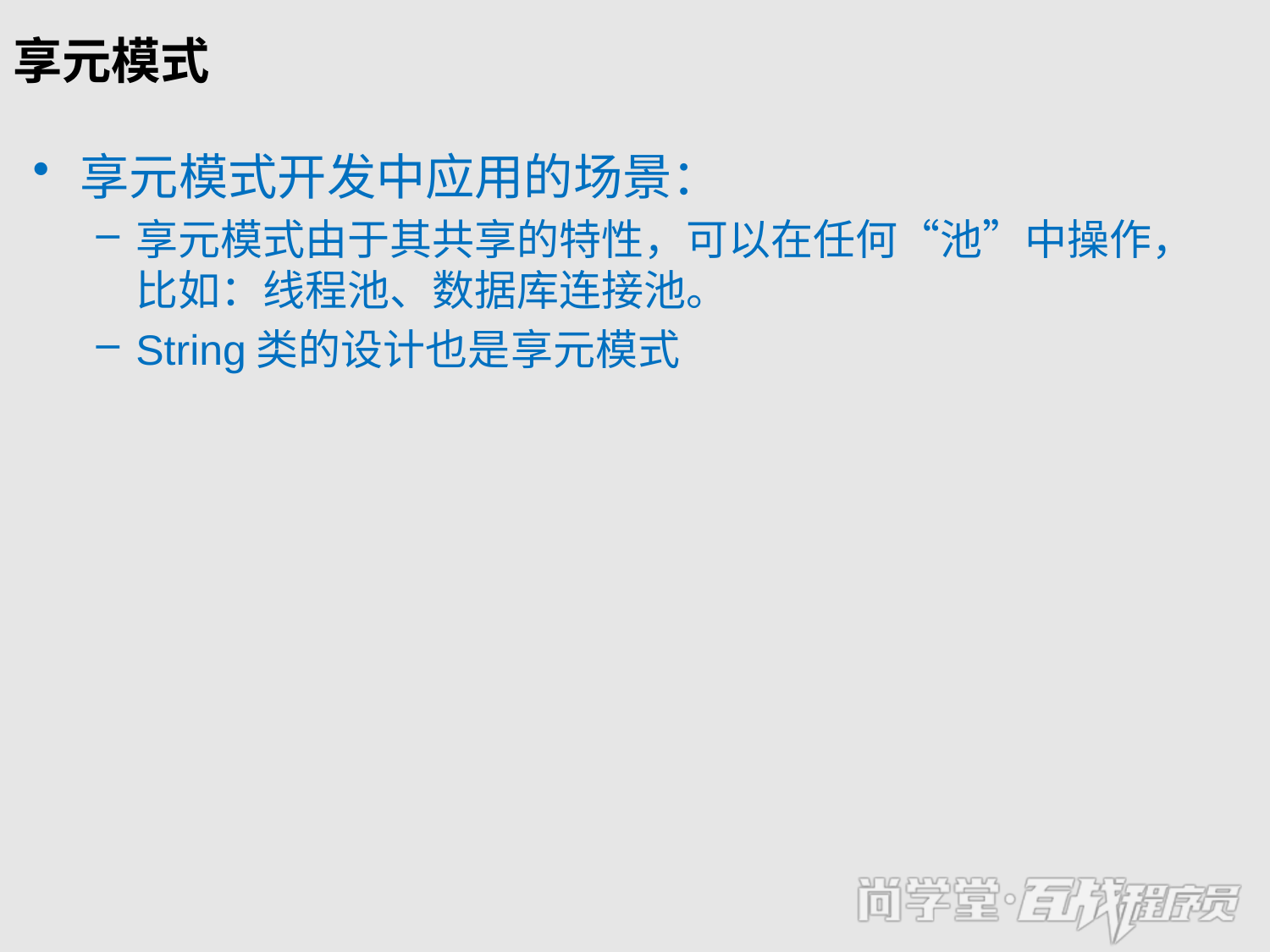

# 享元模式
享元模式开发中应用的场景：
享元模式由于其共享的特性，可以在任何“池”中操作，比如：线程池、数据库连接池。
String类的设计也是享元模式